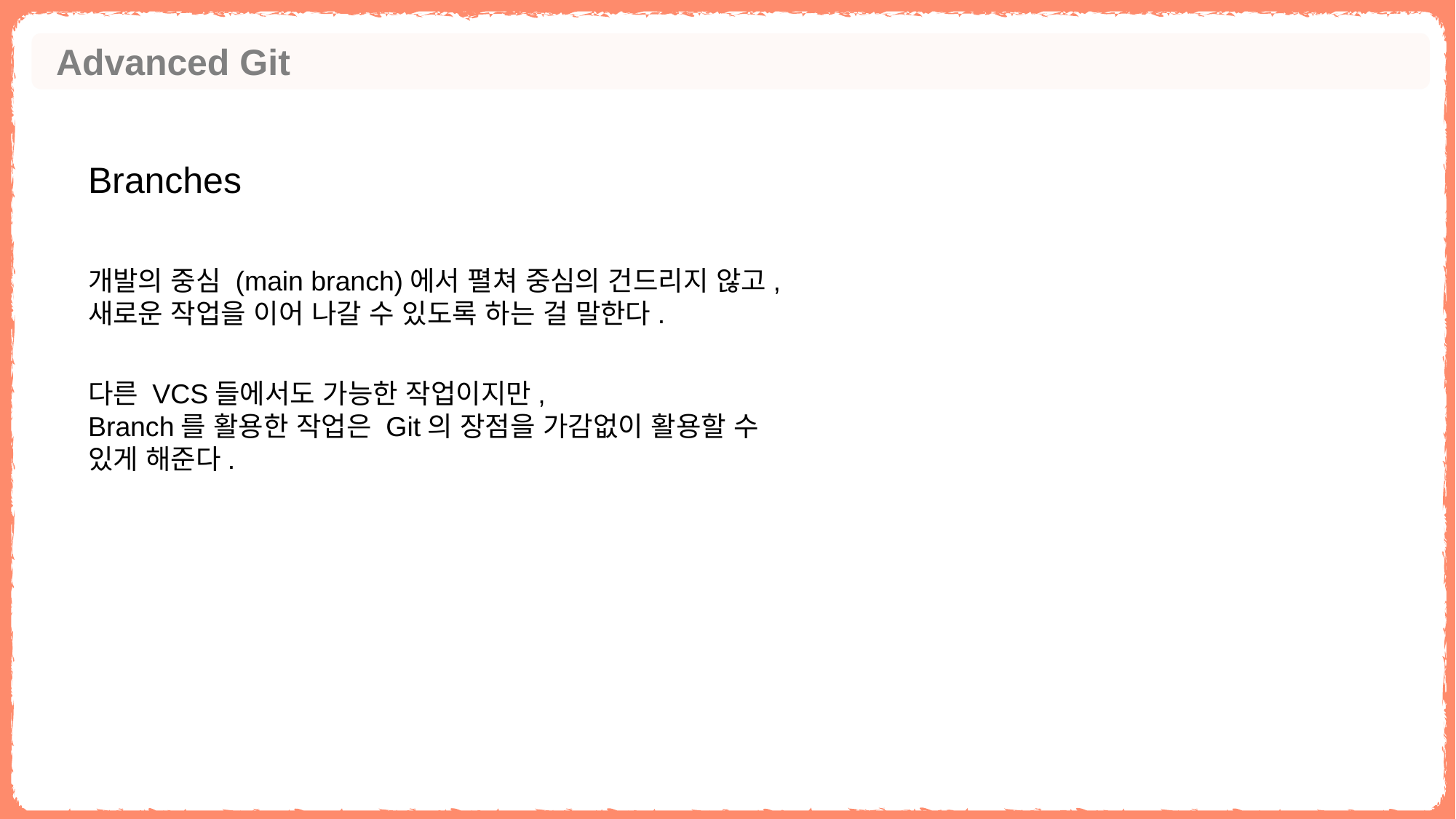

Advanced Git
Branches
개발의 중심 (main branch)에서 펼쳐 중심의 건드리지 않고, 새로운 작업을 이어 나갈 수 있도록 하는 걸 말한다.
다른 VCS들에서도 가능한 작업이지만,
Branch를 활용한 작업은 Git의 장점을 가감없이 활용할 수 있게 해준다.